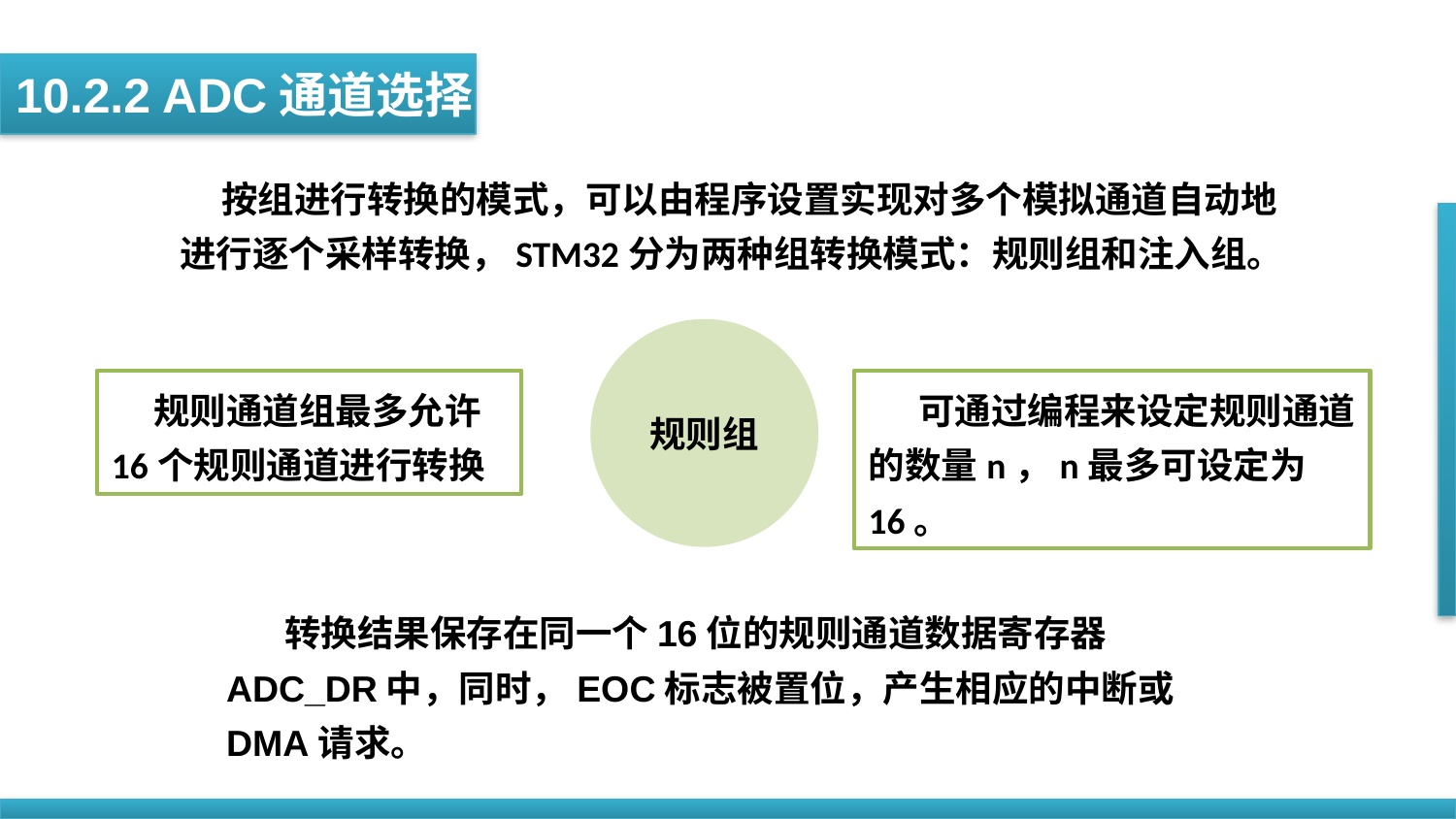

10.2.2 ADC通道选择
    按组进行转换的模式，可以由程序设置实现对多个模拟通道自动地进行逐个采样转换，STM32分为两种组转换模式：规则组和注入组。
规则组
    规则通道组最多允许16个规则通道进行转换
     可通过编程来设定规则通道的数量n，n最多可设定为16。
      转换结果保存在同一个16位的规则通道数据寄存器ADC_DR中，同时，EOC标志被置位，产生相应的中断或DMA请求。